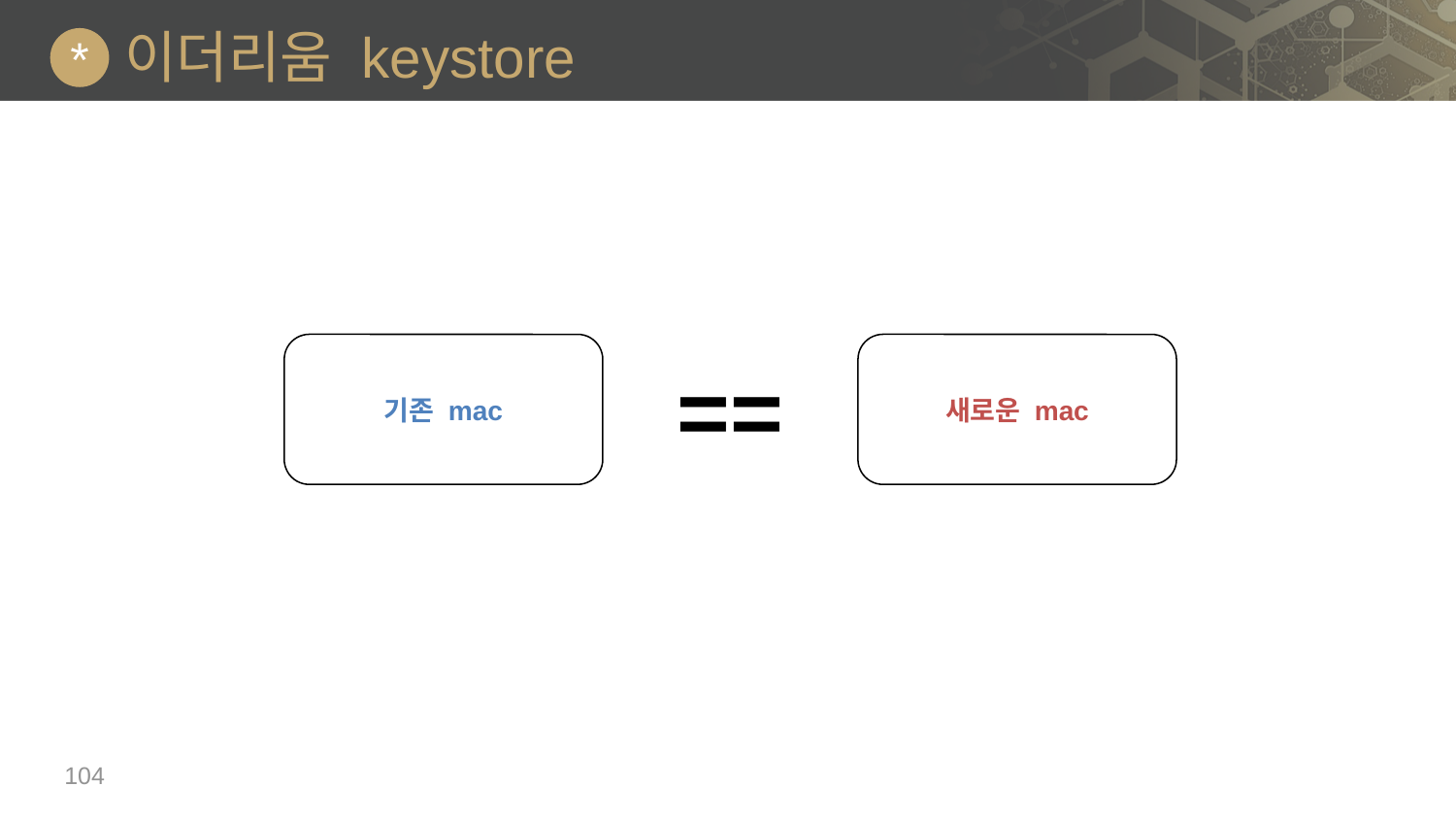

# 이더리움 keystore
*
기존 mac
새로운 mac
==
104